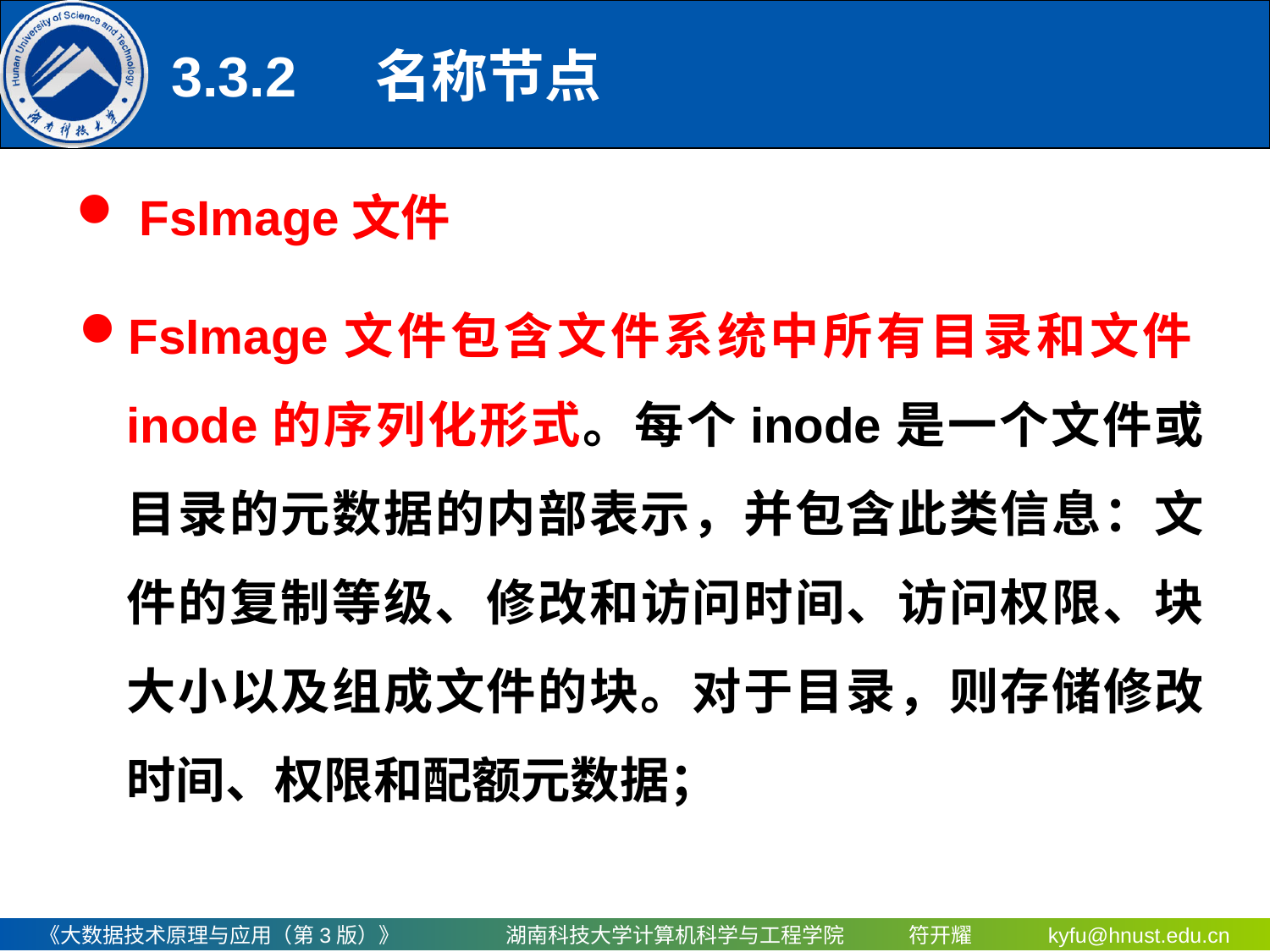

# 3.3.2	 名称节点
FsImage文件
FsImage文件包含文件系统中所有目录和文件inode的序列化形式。每个inode是一个文件或目录的元数据的内部表示，并包含此类信息：文件的复制等级、修改和访问时间、访问权限、块大小以及组成文件的块。对于目录，则存储修改时间、权限和配额元数据；